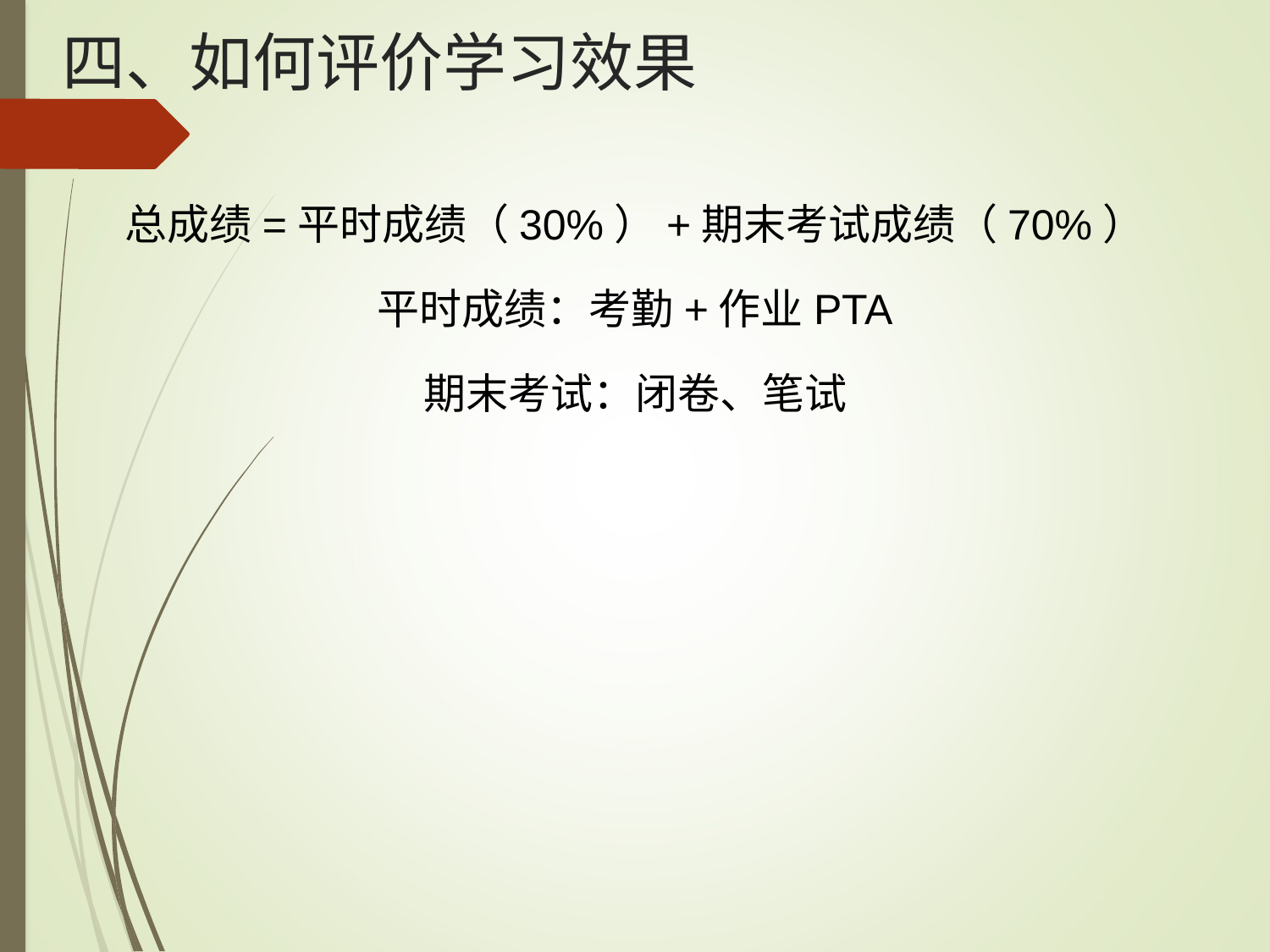

# 四、如何评价学习效果
19
总成绩=平时成绩（30%）+期末考试成绩（70%）
平时成绩：考勤+作业PTA
期末考试：闭卷、笔试